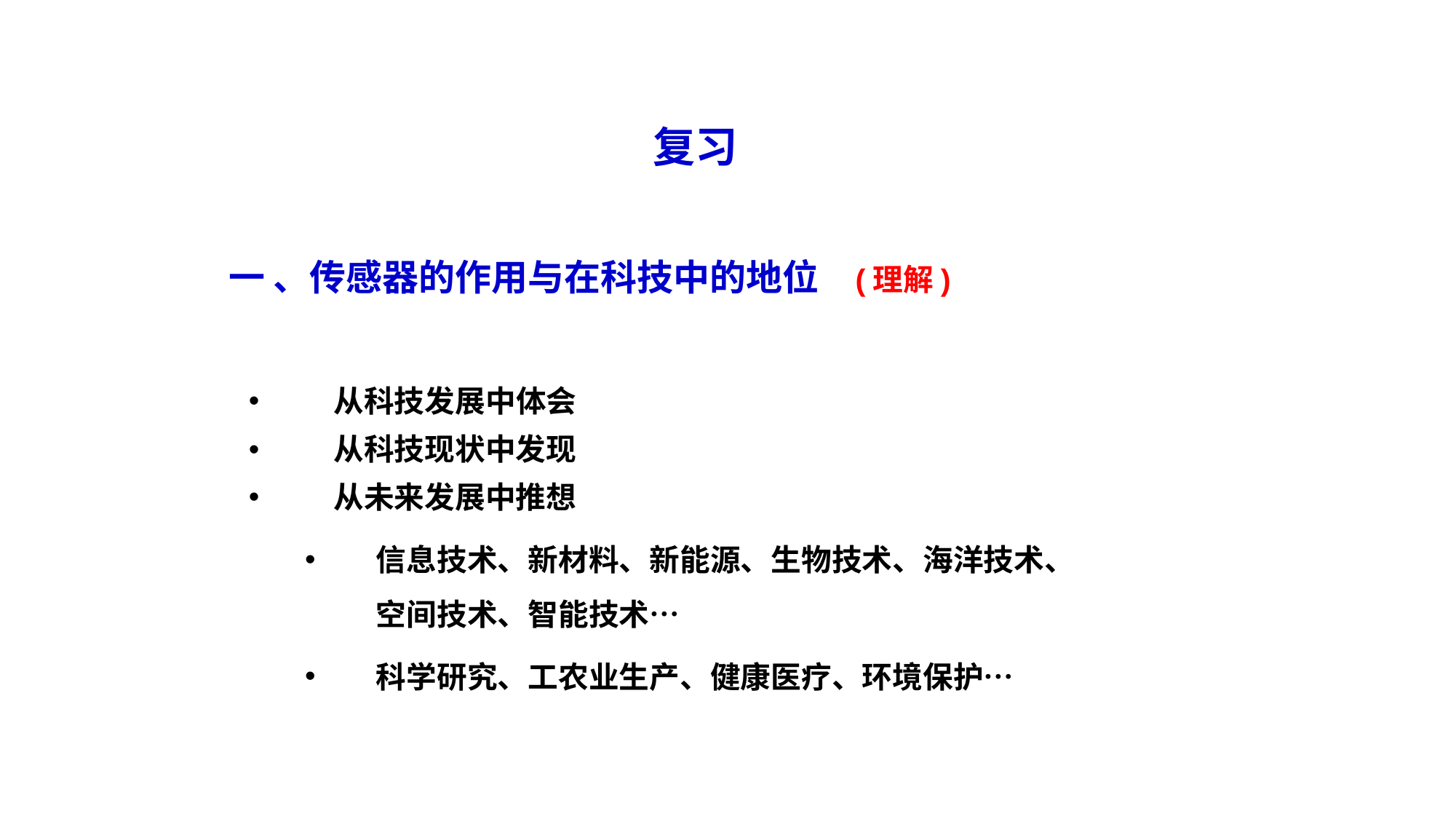

复习
# 一 、传感器的作用与在科技中的地位
(理解)
从科技发展中体会
从科技现状中发现
从未来发展中推想
信息技术、新材料、新能源、生物技术、海洋技术、空间技术、智能技术…
科学研究、工农业生产、健康医疗、环境保护…